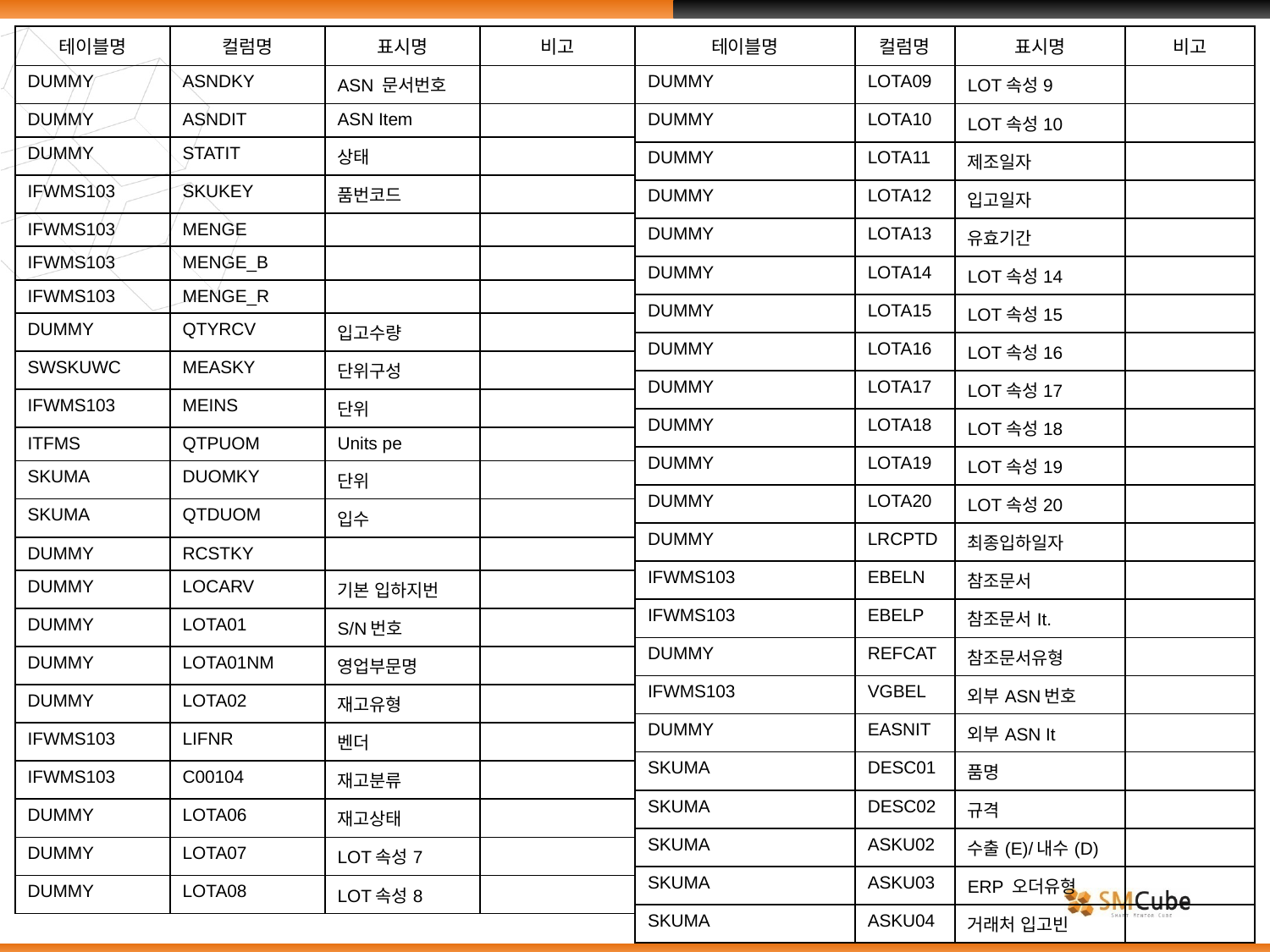

| 테이블명 | 컬럼명 | 표시명 | 비고 |
| --- | --- | --- | --- |
| DUMMY | ASNDKY | ASN 문서번호 |  |
| DUMMY | ASNDIT | ASN Item |  |
| DUMMY | STATIT | 상태 |  |
| IFWMS103 | SKUKEY | 품번코드 |  |
| IFWMS103 | MENGE |  |  |
| IFWMS103 | MENGE\_B |  |  |
| IFWMS103 | MENGE\_R |  |  |
| DUMMY | QTYRCV | 입고수량 |  |
| SWSKUWC | MEASKY | 단위구성 |  |
| IFWMS103 | MEINS | 단위 |  |
| ITFMS | QTPUOM | Units pe |  |
| SKUMA | DUOMKY | 단위 |  |
| SKUMA | QTDUOM | 입수 |  |
| DUMMY | RCSTKY |  |  |
| DUMMY | LOCARV | 기본 입하지번 |  |
| DUMMY | LOTA01 | S/N번호 |  |
| DUMMY | LOTA01NM | 영업부문명 |  |
| DUMMY | LOTA02 | 재고유형 |  |
| IFWMS103 | LIFNR | 벤더 |  |
| IFWMS103 | C00104 | 재고분류 |  |
| DUMMY | LOTA06 | 재고상태 |  |
| DUMMY | LOTA07 | LOT속성7 |  |
| DUMMY | LOTA08 | LOT속성8 |  |
| 테이블명 | 컬럼명 | 표시명 | 비고 |
| --- | --- | --- | --- |
| DUMMY | LOTA09 | LOT속성9 |  |
| DUMMY | LOTA10 | LOT속성10 |  |
| DUMMY | LOTA11 | 제조일자 |  |
| DUMMY | LOTA12 | 입고일자 |  |
| DUMMY | LOTA13 | 유효기간 |  |
| DUMMY | LOTA14 | LOT속성14 |  |
| DUMMY | LOTA15 | LOT속성15 |  |
| DUMMY | LOTA16 | LOT속성16 |  |
| DUMMY | LOTA17 | LOT속성17 |  |
| DUMMY | LOTA18 | LOT속성18 |  |
| DUMMY | LOTA19 | LOT속성19 |  |
| DUMMY | LOTA20 | LOT속성20 |  |
| DUMMY | LRCPTD | 최종입하일자 |  |
| IFWMS103 | EBELN | 참조문서 |  |
| IFWMS103 | EBELP | 참조문서It. |  |
| DUMMY | REFCAT | 참조문서유형 |  |
| IFWMS103 | VGBEL | 외부ASN번호 |  |
| DUMMY | EASNIT | 외부ASN It |  |
| SKUMA | DESC01 | 품명 |  |
| SKUMA | DESC02 | 규격 |  |
| SKUMA | ASKU02 | 수출(E)/내수(D) |  |
| SKUMA | ASKU03 | ERP 오더유형 |  |
| SKUMA | ASKU04 | 거래처 입고빈 |  |